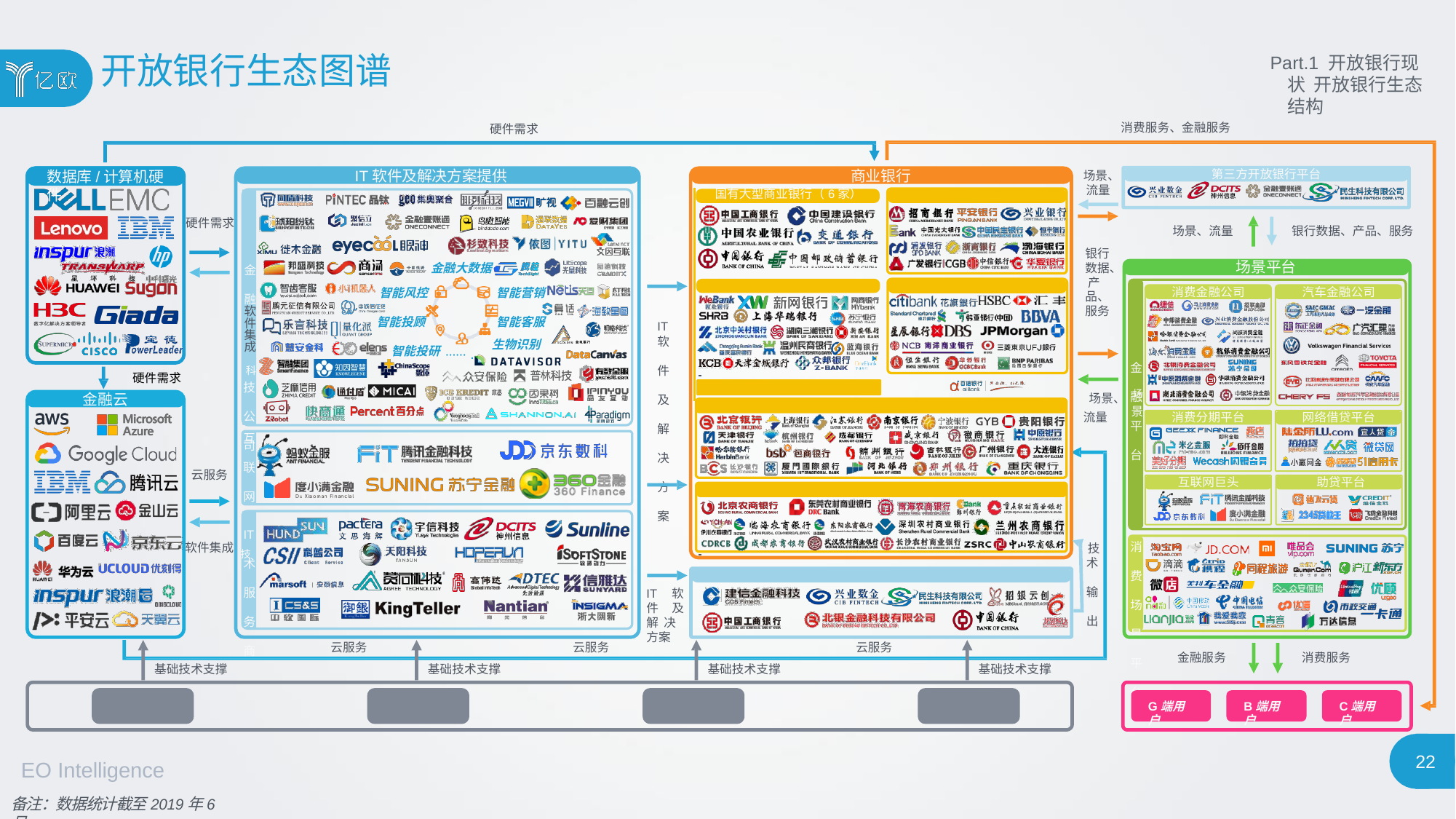

# 开放银行生态图谱
Part.1 开放银行现状  开放银行生态结构

消费服务、金融服务
硬件需求

IT软件及解决方案提供商
商业银行
第三方开放银行平台

数据库/计算机硬件

场景、  流量

| 国有大型商业银行（6家） |
| --- |
| 民营银行（18家） |
| 独立法人形式的直销银行 |
股份制商业银行（12家）

硬件需求

场景、流量
银行数据、产品、服务

银行  数据、  产品、  服务

场景平台
消费金融公司

金融大数据

金  融
软件集成  科
技  公  司

外资银行（41家）

汽车金融公司

智能风控
智能营销

智能客服  生物识别

智能投顾
智能投研  …….

IT
软  件  及  解  决  方  案

金  融

硬件需求

金融云

场景、  场
景
城市商业银行（134家）

流量
消费分期平台
网络借贷平台

平  台

互  联  网  巨  头

云服务

互联网巨头
助贷平台

农村商业银行（1427家）

IT

软件集成  技

消  费  场  景  平  台

 		技
术  输  出

术  服  务  商

银行金融科技子公司

IT软件  及解决  方案

云服务
云服务
云服务

金融服务
消费服务
基础技术支撑
基础技术支撑
基础技术支撑
基础技术支撑

人工智能
云计算
大数据
区块链
G端用户
B端用户
C端用户
22
EO Intelligence
备注：数据统计截至2019年6月